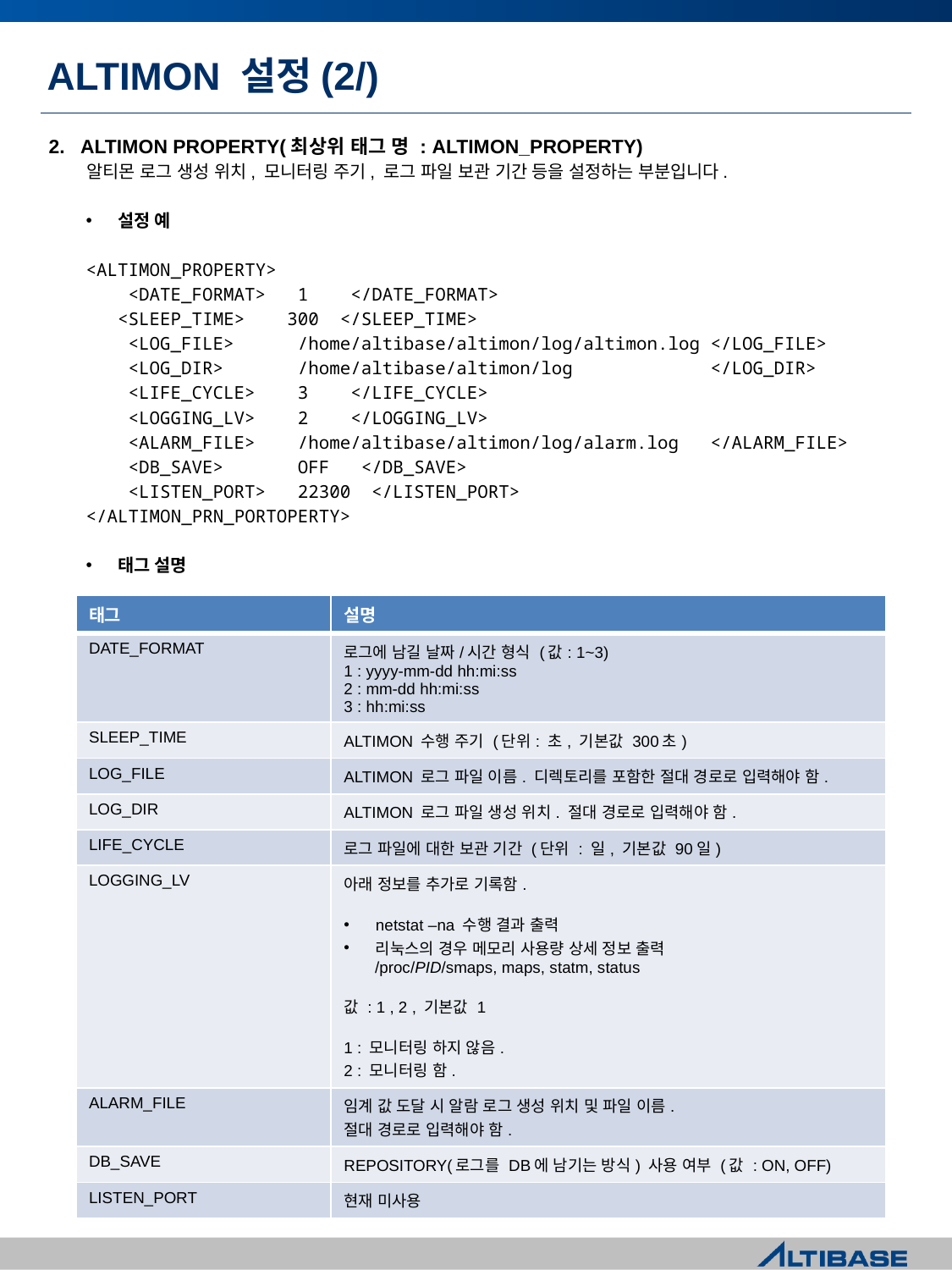

# ALTIMON 설정(2/)
ALTIMON PROPERTY(최상위 태그 명 : ALTIMON_PROPERTY)
       알티몬 로그 생성 위치, 모니터링 주기, 로그 파일 보관 기간 등을 설정하는 부분입니다.

설정 예

<ALTIMON_PROPERTY>
    <DATE_FORMAT>   1    </DATE_FORMAT>
	<SLEEP_TIME>    300  </SLEEP_TIME>
    <LOG_FILE>      /home/altibase/altimon/log/altimon.log </LOG_FILE>
    <LOG_DIR>       /home/altibase/altimon/log             </LOG_DIR>
    <LIFE_CYCLE>    3    </LIFE_CYCLE>
    <LOGGING_LV>    2    </LOGGING_LV>
    <ALARM_FILE>    /home/altibase/altimon/log/alarm.log   </ALARM_FILE>
    <DB_SAVE>       OFF   </DB_SAVE>
    <LISTEN_PORT>   22300 	</LISTEN_PORT>
</ALTIMON_PRN_PORTOPERTY>

태그 설명

| 태그 | 설명 |
| --- | --- |
| DATE\_FORMAT | 로그에 남길 날짜/시간 형식 (값: 1~3) 1 : yyyy-mm-dd hh:mi:ss 2 : mm-dd hh:mi:ss 3 : hh:mi:ss |
| SLEEP\_TIME | ALTIMON 수행 주기 (단위: 초, 기본값 300초) |
| LOG\_FILE | ALTIMON 로그 파일 이름. 디렉토리를 포함한 절대 경로로 입력해야 함. |
| LOG\_DIR | ALTIMON 로그 파일 생성 위치. 절대 경로로 입력해야 함. |
| LIFE\_CYCLE | 로그 파일에 대한 보관 기간 (단위 : 일, 기본값 90일) |
| LOGGING\_LV | 아래 정보를 추가로 기록함. netstat –na 수행 결과 출력 리눅스의 경우 메모리 사용량 상세 정보 출력 /proc/PID/smaps, maps, statm, status 값 : 1 , 2 , 기본값 1 1 : 모니터링 하지 않음. 2 : 모니터링 함. |
| ALARM\_FILE | 임계 값 도달 시 알람 로그 생성 위치 및 파일 이름. 절대 경로로 입력해야 함. |
| DB\_SAVE | REPOSITORY(로그를 DB에 남기는 방식) 사용 여부 (값 : ON, OFF) |
| LISTEN\_PORT | 현재 미사용 |